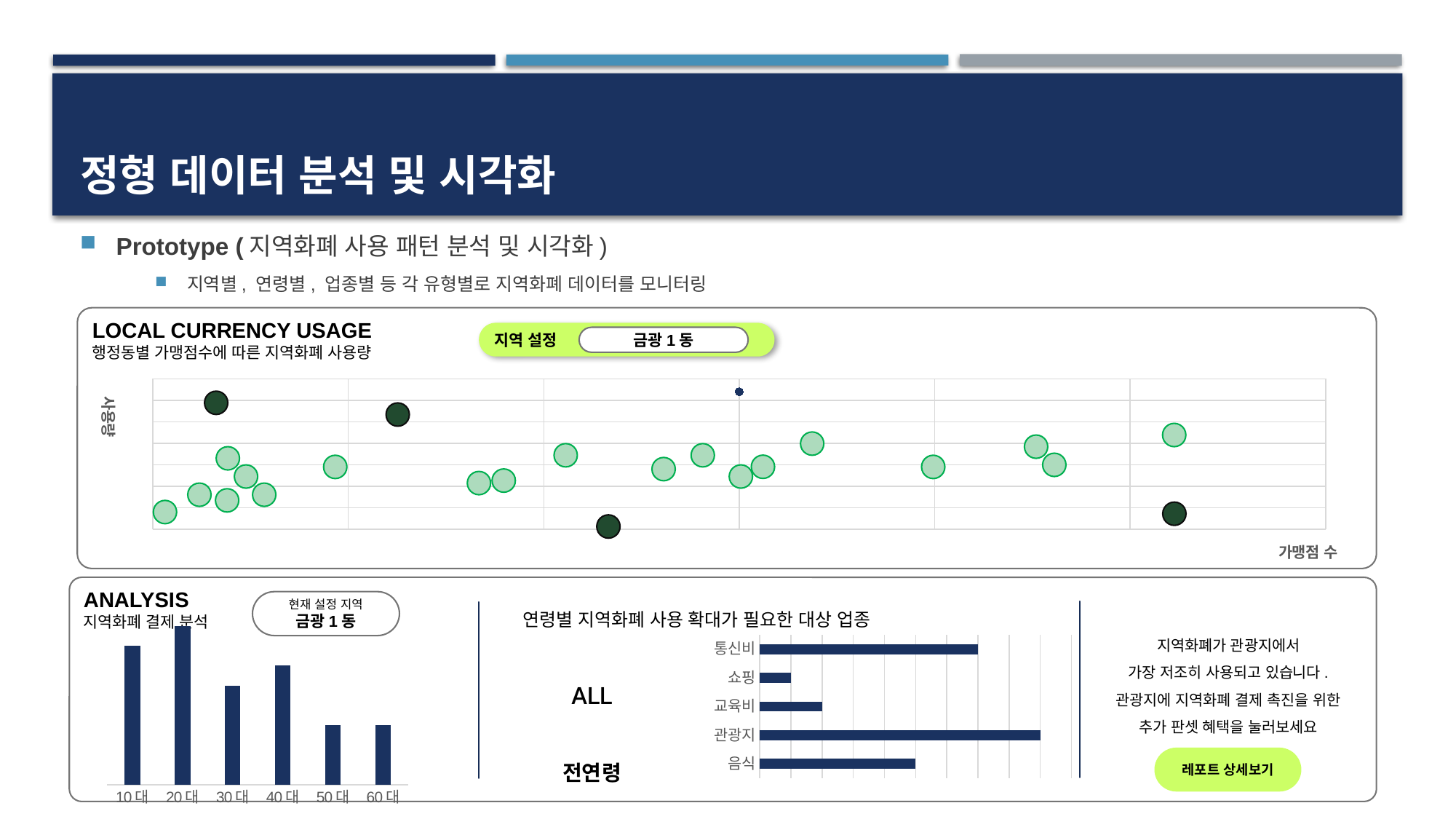

# 정형 데이터 분석 및 시각화
Prototype (지역화폐 사용 패턴 분석 및 시각화)
지역별, 연령별, 업종별 등 각 유형별로 지역화폐 데이터를 모니터링
LOCAL CURRENCY USAGE
행정동별 가맹점수에 따른 지역화폐 사용량
지역 설정
금광1동

### Chart

| Category | 사용량 |
|---|---|

ANALYSIS
지역화폐 결제 분석
현재 설정 지역
금광1동

### Chart

| Category | 사용량 |
|---|---|
| 10대 | 0.7 |
| 20대 | 0.8 |
| 30대 | 0.5 |
| 40대 | 0.6 |
| 50대 | 0.3 |
| 60대 | 0.3 |
연령별 지역화폐 사용 확대가 필요한 대상 업종
지역화폐가 관광지에서
가장 저조히 사용되고 있습니다.
관광지에 지역화폐 결제 촉진을 위한
추가 판셋 혜택을 눌러보세요

### Chart

| Category | 필요도 |
|---|---|
| 음식 | 0.5 |
| 관광지 | 0.9 |
| 교육비 | 0.2 |
| 쇼핑 | 0.1 |
| 통신비 | 0.7 |
ALL
레포트 상세보기
전연령